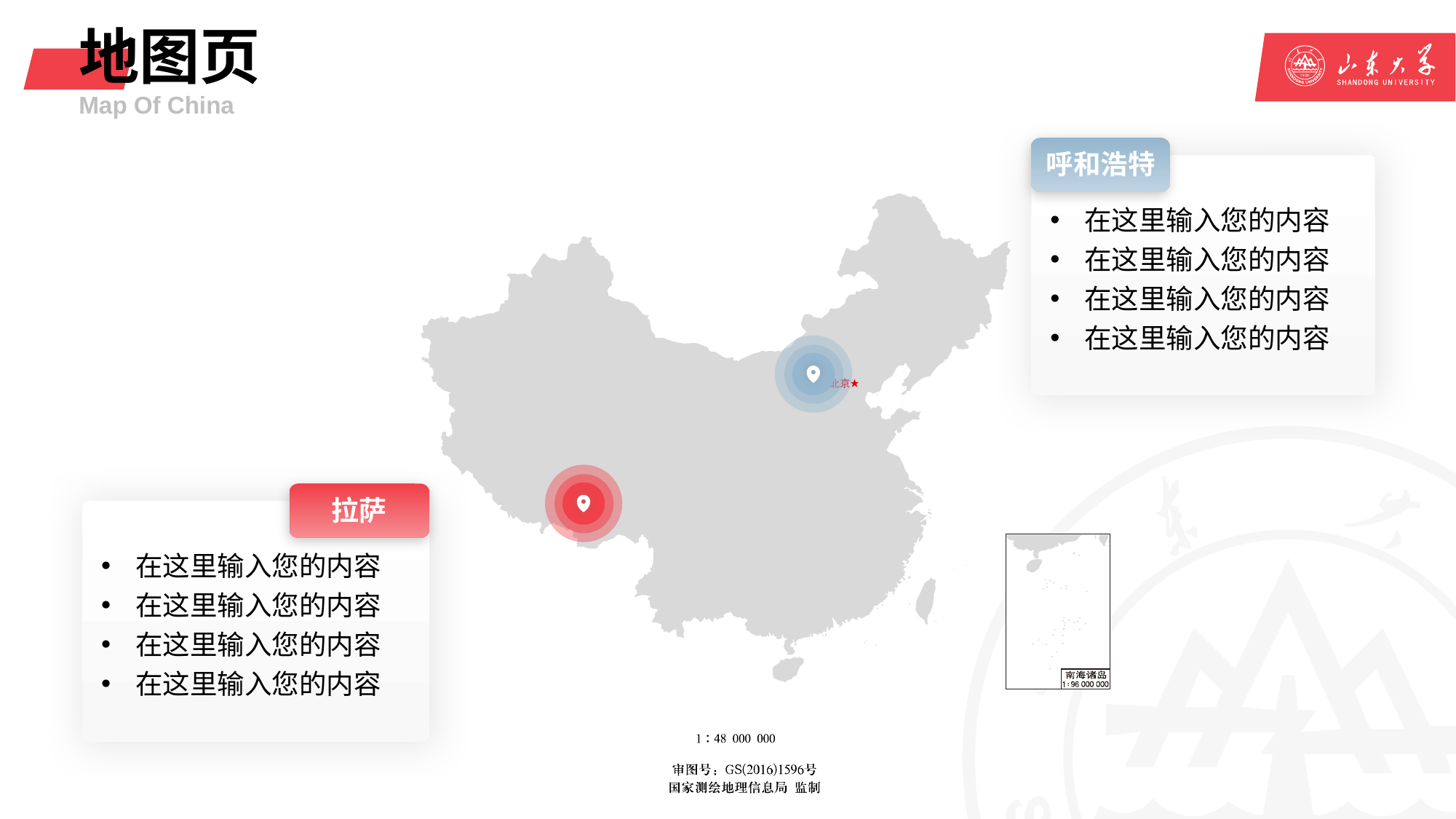

# 地图页
Map Of China
呼和浩特
在这里输入您的内容
在这里输入您的内容
在这里输入您的内容
在这里输入您的内容

拉萨
在这里输入您的内容
在这里输入您的内容
在这里输入您的内容
在这里输入您的内容